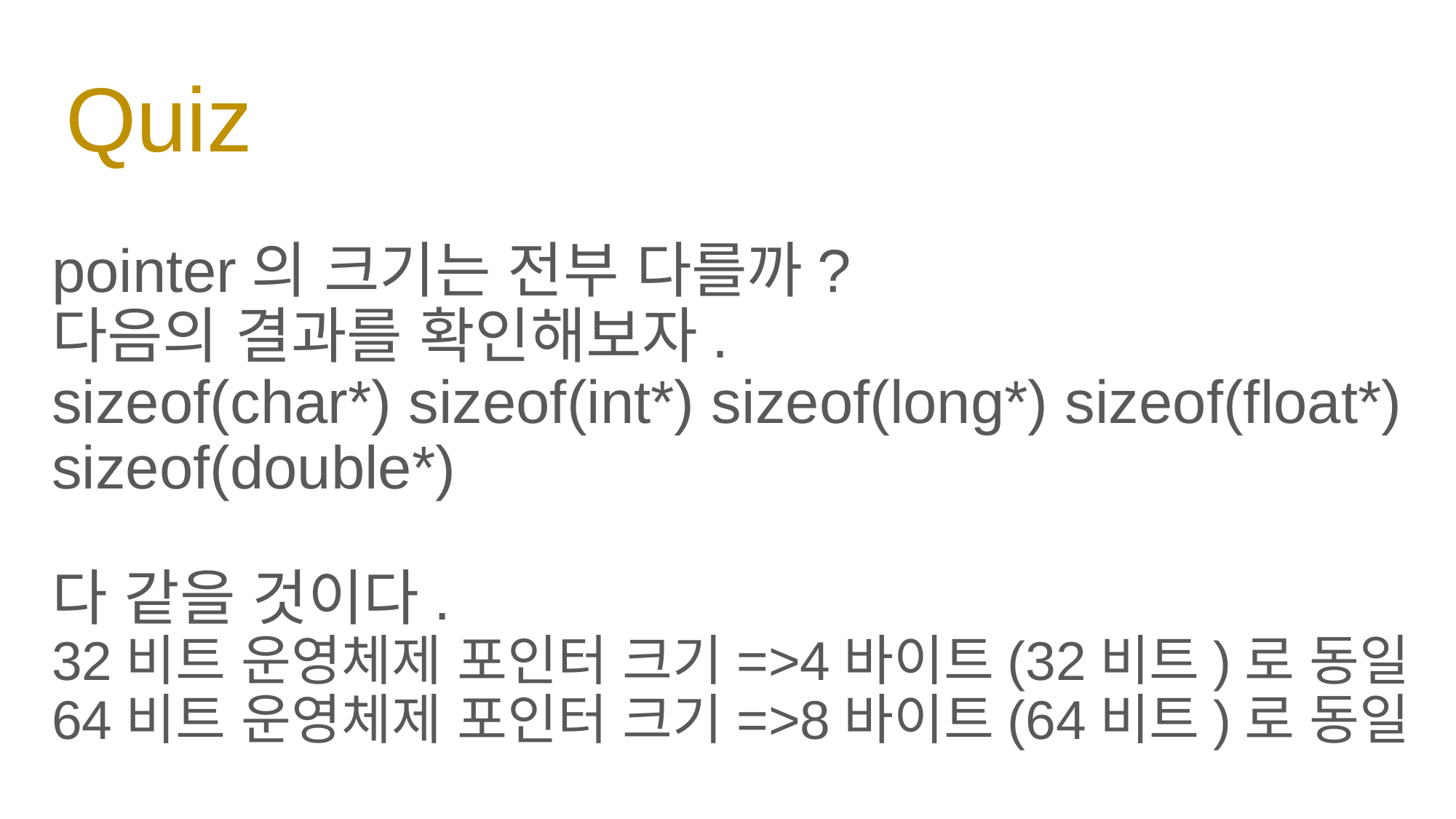

# Quiz
pointer의 크기는 전부 다를까?
다음의 결과를 확인해보자.
sizeof(char*) sizeof(int*) sizeof(long*) sizeof(float*) sizeof(double*)

다 같을 것이다.
32비트 운영체제 포인터 크기=>4바이트(32비트)로 동일
64비트 운영체제 포인터 크기=>8바이트(64비트)로 동일